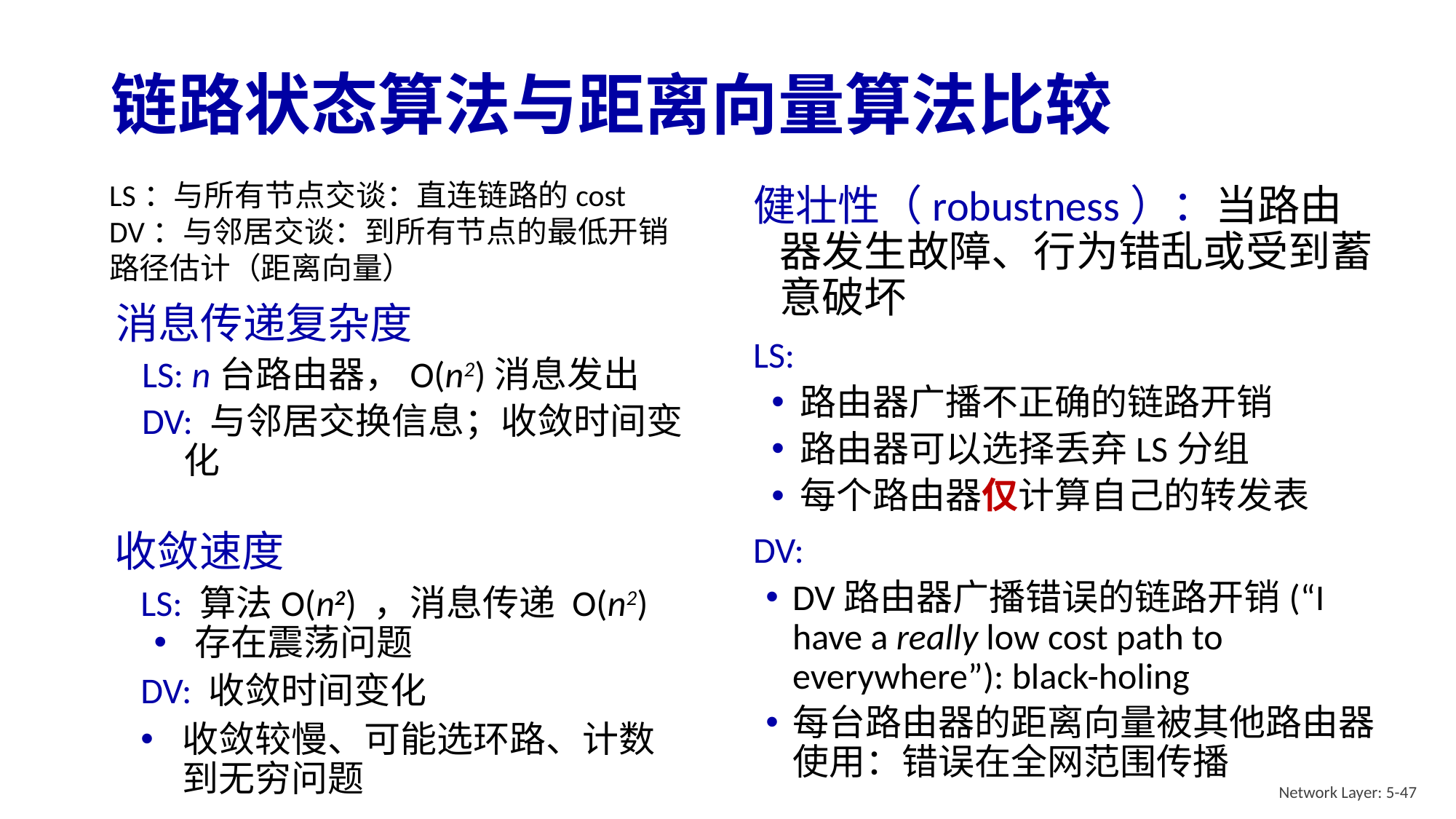

# 链路状态算法与距离向量算法比较
LS：与所有节点交谈：直连链路的cost
DV：与邻居交谈：到所有节点的最低开销路径估计（距离向量）
健壮性（robustness）：当路由器发生故障、行为错乱或受到蓄意破坏
LS:
路由器广播不正确的链路开销
路由器可以选择丢弃LS分组
每个路由器仅计算自己的转发表
DV:
DV路由器广播错误的链路开销(“I have a really low cost path to everywhere”): black-holing
每台路由器的距离向量被其他路由器使用：错误在全网范围传播
消息传递复杂度
LS: n台路由器，O(n2)消息发出
DV: 与邻居交换信息；收敛时间变化
收敛速度
LS: 算法O(n2) ，消息传递 O(n2)
存在震荡问题
DV: 收敛时间变化
收敛较慢、可能选环路、计数到无穷问题

Network Layer: 5-47